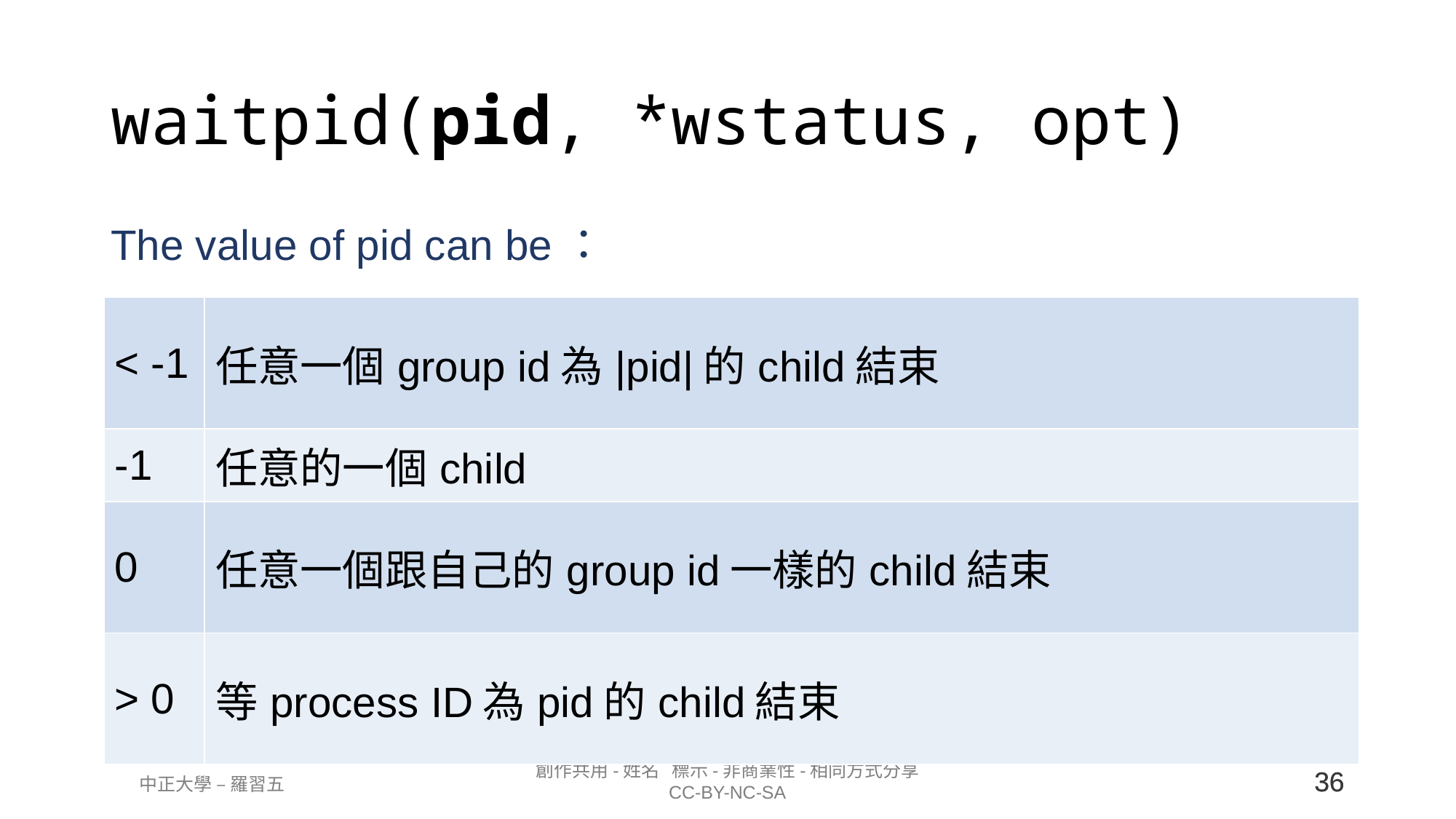

# waitpid(pid, *wstatus, opt)
The value of pid can be：
| < -1 | 任意一個group id為|pid|的child結束 |
| --- | --- |
| -1 | 任意的一個child |
| 0 | 任意一個跟自己的group id一樣的child結束 |
| > 0 | 等process ID為pid的child結束 |